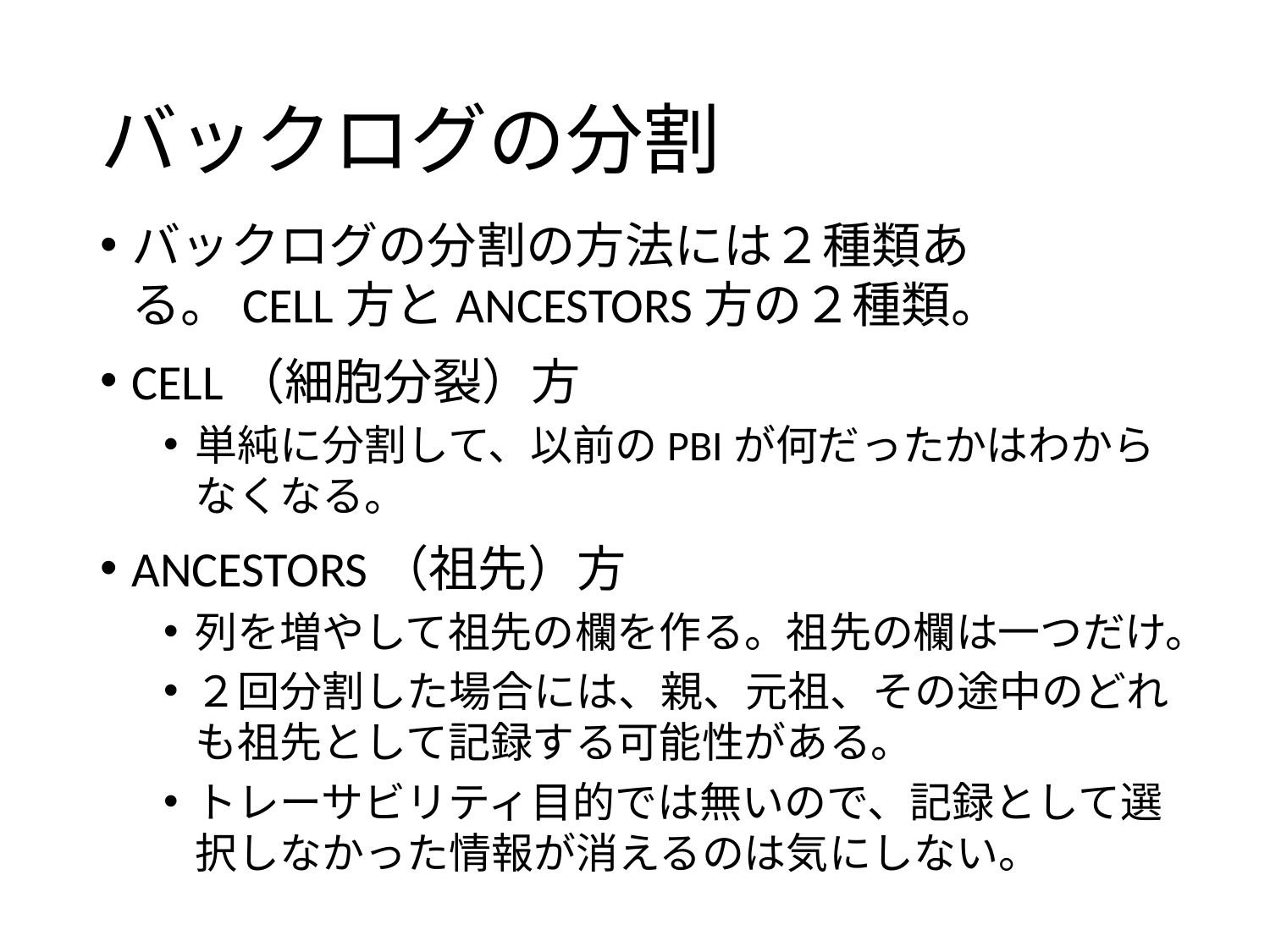

# バックログの分割
バックログの分割の方法には２種類ある。CELL方とANCESTORS方の２種類。
CELL（細胞分裂）方
単純に分割して、以前のPBIが何だったかはわからなくなる。
ANCESTORS（祖先）方
列を増やして祖先の欄を作る。祖先の欄は一つだけ。
２回分割した場合には、親、元祖、その途中のどれも祖先として記録する可能性がある。
トレーサビリティ目的では無いので、記録として選択しなかった情報が消えるのは気にしない。